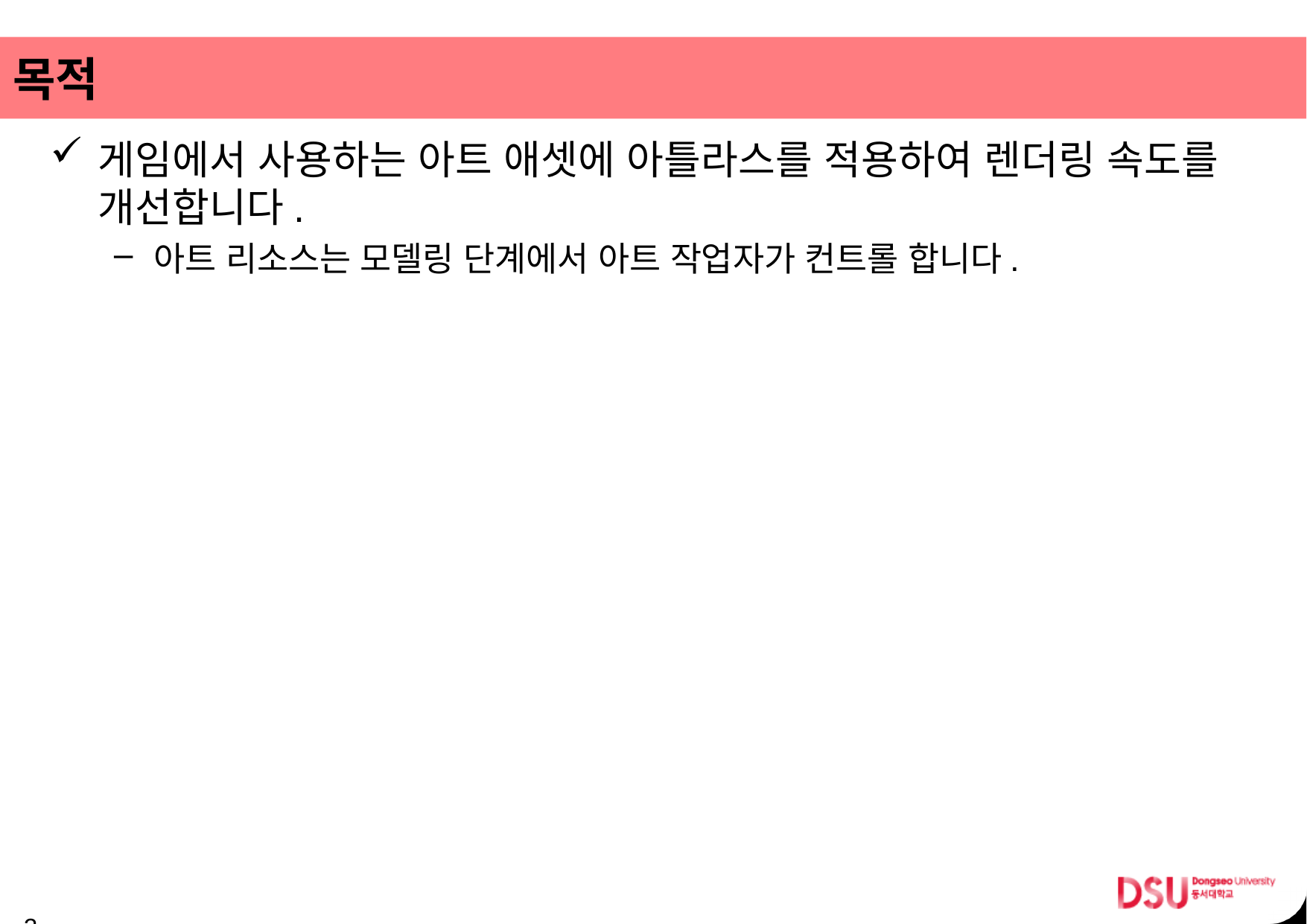

# 목적
게임에서 사용하는 아트 애셋에 아틀라스를 적용하여 렌더링 속도를 개선합니다.
아트 리소스는 모델링 단계에서 아트 작업자가 컨트롤 합니다.
              2